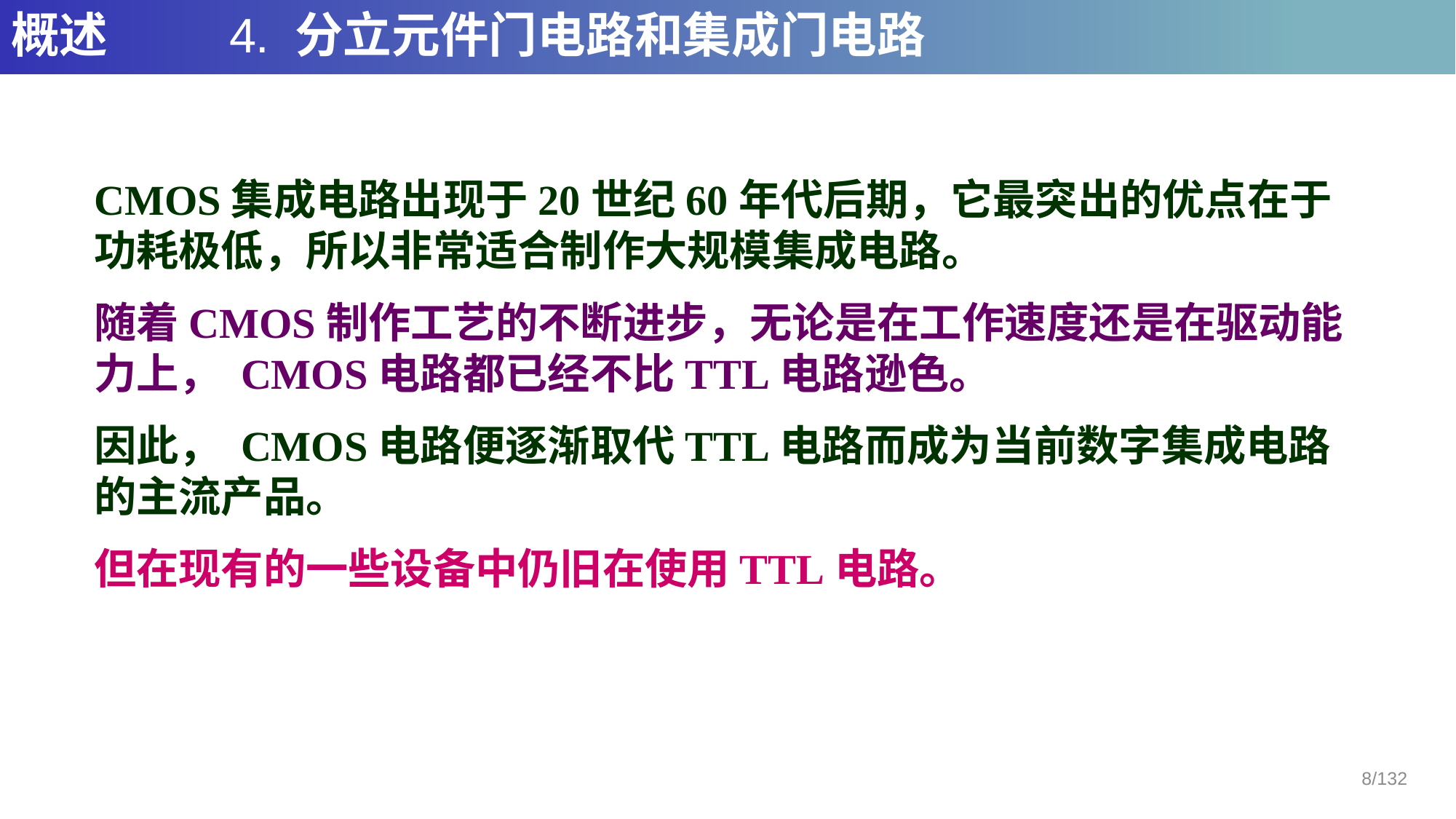

# 概述		4. 分立元件门电路和集成门电路
CMOS集成电路出现于20世纪60年代后期，它最突出的优点在于功耗极低，所以非常适合制作大规模集成电路。
随着CMOS制作工艺的不断进步，无论是在工作速度还是在驱动能力上， CMOS电路都已经不比TTL电路逊色。
因此， CMOS电路便逐渐取代TTL电路而成为当前数字集成电路的主流产品。
但在现有的一些设备中仍旧在使用TTL电路。
8/132